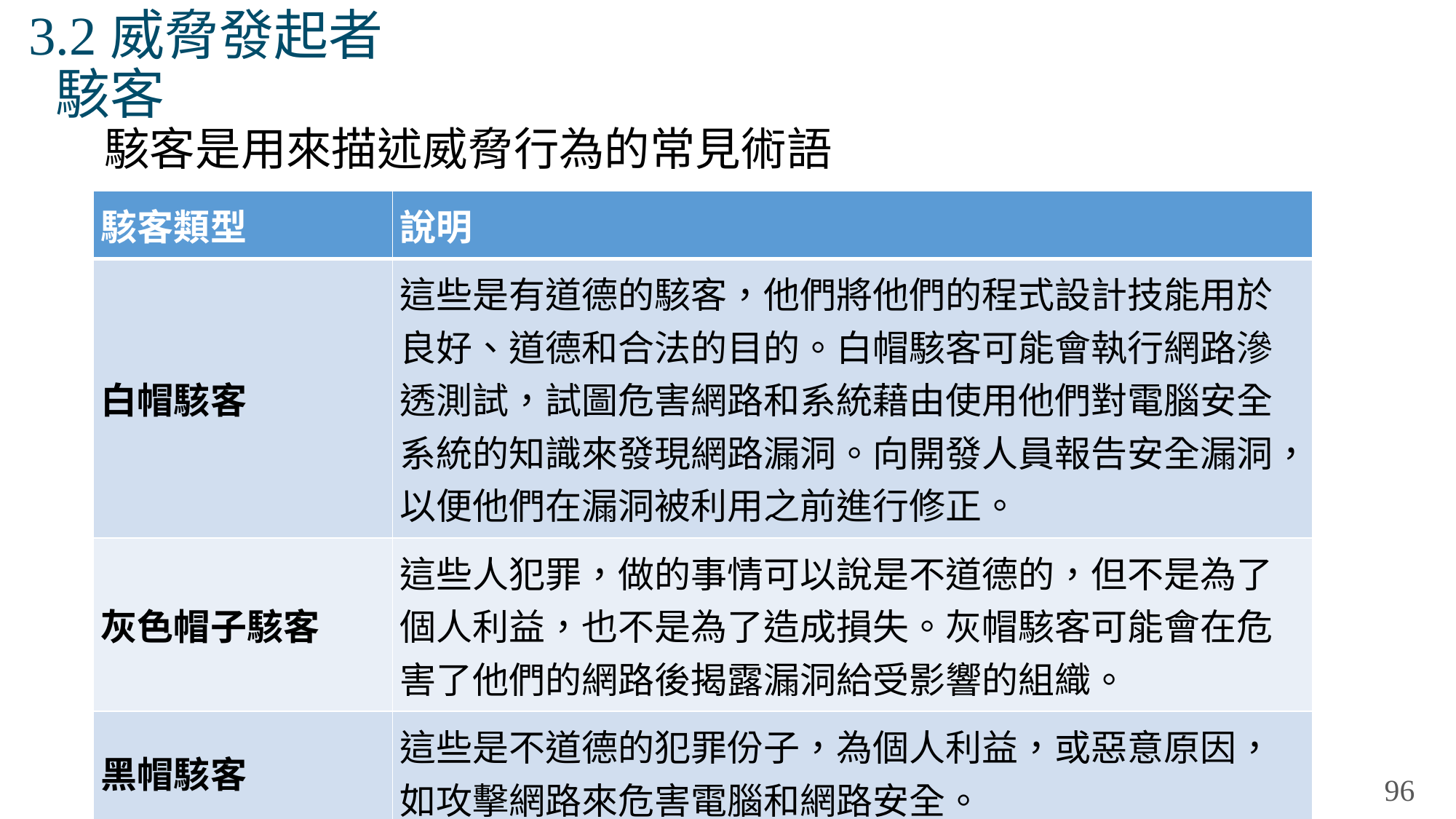

# 3.2威脅發起者 駭客
駭客是用來描述威脅行為的常見術語
| 駭客類型 | 說明 |
| --- | --- |
| 白帽駭客 | 這些是有道德的駭客，他們將他們的程式設計技能用於良好、道德和合法的目的。白帽駭客可能會執行網路滲透測試，試圖危害網路和系統藉由使用他們對電腦安全系統的知識來發現網路漏洞。向開發人員報告安全漏洞，以便他們在漏洞被利用之前進行修正。 |
| 灰色帽子駭客 | 這些人犯罪，做的事情可以說是不道德的，但不是為了個人利益，也不是為了造成損失。灰帽駭客可能會在危害了他們的網路後揭露漏洞給受影響的組織。 |
| 黑帽駭客 | 這些是不道德的犯罪份子，為個人利益，或惡意原因，如攻擊網路來危害電腦和網路安全。 |
96